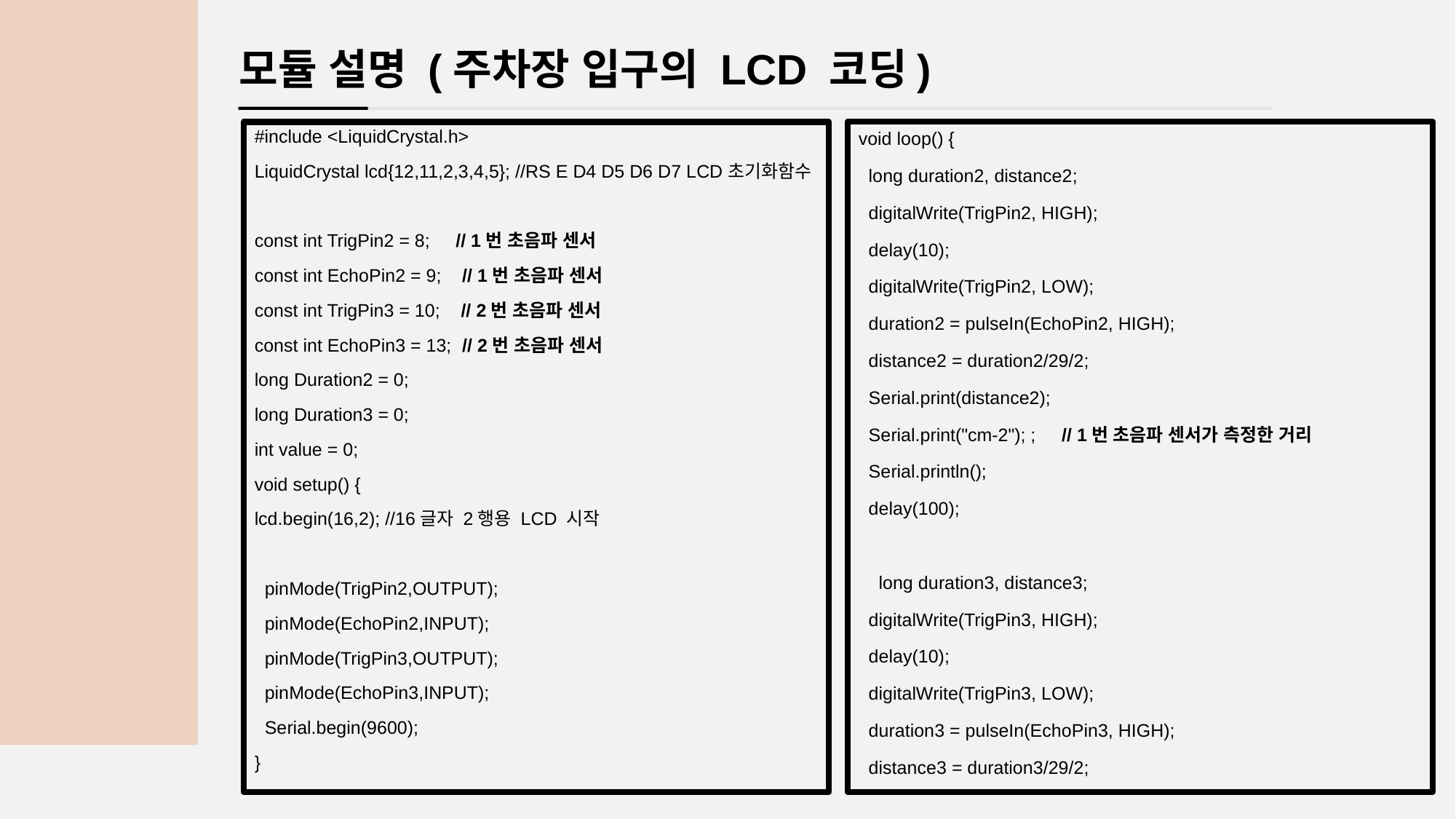

모듈 설명 (주차장 입구의 LCD 코딩)
void loop() {
  long duration2, distance2;
  digitalWrite(TrigPin2, HIGH);
  delay(10);
  digitalWrite(TrigPin2, LOW);
  duration2 = pulseIn(EchoPin2, HIGH);
  distance2 = duration2/29/2;
  Serial.print(distance2);
  Serial.print("cm-2"); ;     // 1번 초음파 센서가 측정한 거리
  Serial.println();
  delay(100);

    long duration3, distance3;
  digitalWrite(TrigPin3, HIGH);
  delay(10);
  digitalWrite(TrigPin3, LOW);
  duration3 = pulseIn(EchoPin3, HIGH);
  distance3 = duration3/29/2;
#include <LiquidCrystal.h>
LiquidCrystal lcd{12,11,2,3,4,5}; //RS E D4 D5 D6 D7 LCD초기화함수

const int TrigPin2 = 8;     // 1번 초음파 센서
const int EchoPin2 = 9;    // 1번 초음파 센서
const int TrigPin3 = 10;    // 2번 초음파 센서
const int EchoPin3 = 13;  // 2번 초음파 센서
long Duration2 = 0;
long Duration3 = 0;
int value = 0;
void setup() {
lcd.begin(16,2); //16글자 2행용 LCD 시작

  pinMode(TrigPin2,OUTPUT);
  pinMode(EchoPin2,INPUT);
  pinMode(TrigPin3,OUTPUT);
  pinMode(EchoPin3,INPUT);
  Serial.begin(9600);
}